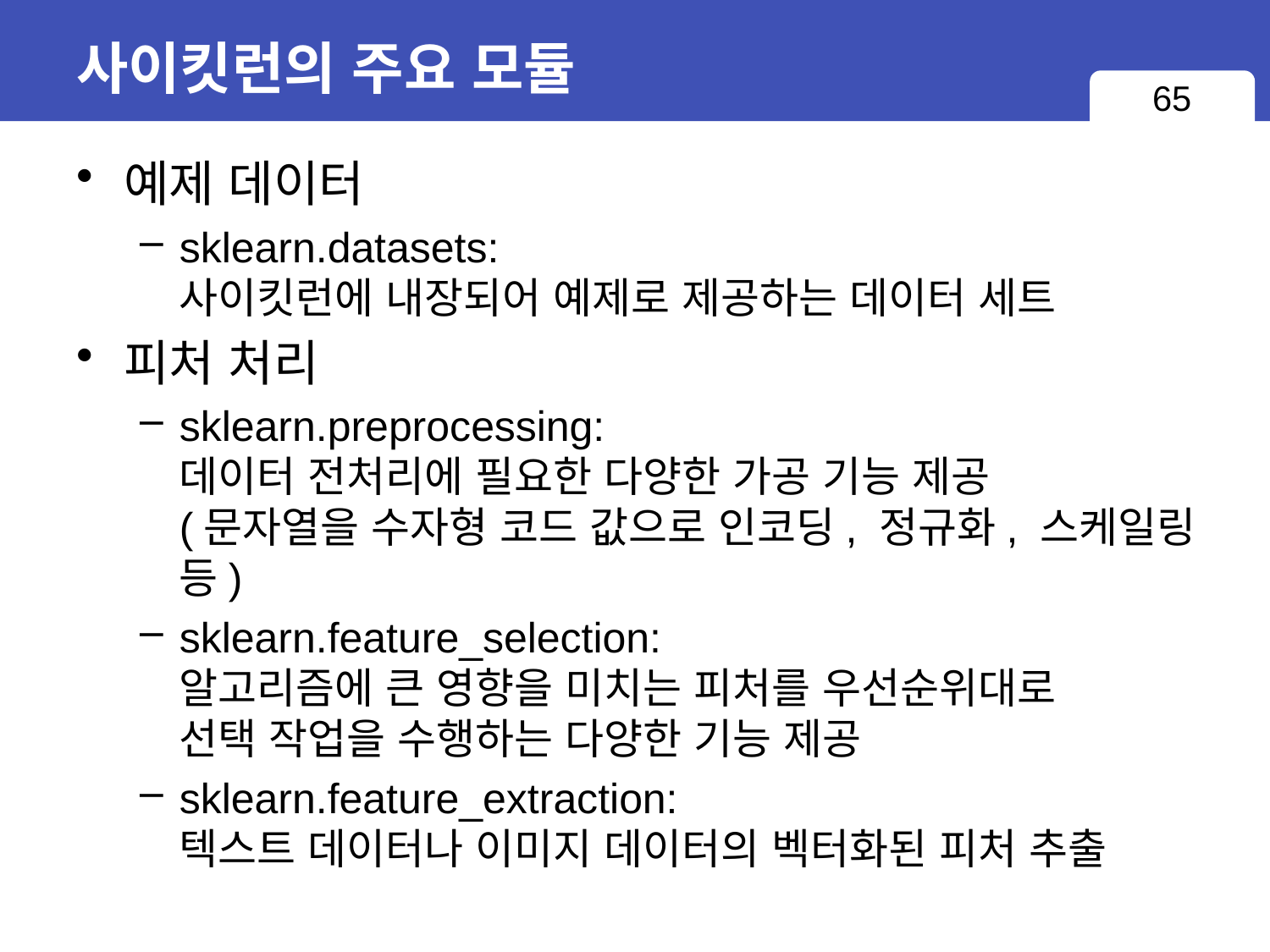

# 사이킷런의 주요 모듈
65
예제 데이터
sklearn.datasets:
사이킷런에 내장되어 예제로 제공하는 데이터 세트
피처 처리
sklearn.preprocessing:
데이터 전처리에 필요한 다양한 가공 기능 제공
(문자열을 수자형 코드 값으로 인코딩, 정규화, 스케일링 등)
sklearn.feature_selection:
알고리즘에 큰 영향을 미치는 피처를 우선순위대로
선택 작업을 수행하는 다양한 기능 제공
sklearn.feature_extraction:
텍스트 데이터나 이미지 데이터의 벡터화된 피처 추출